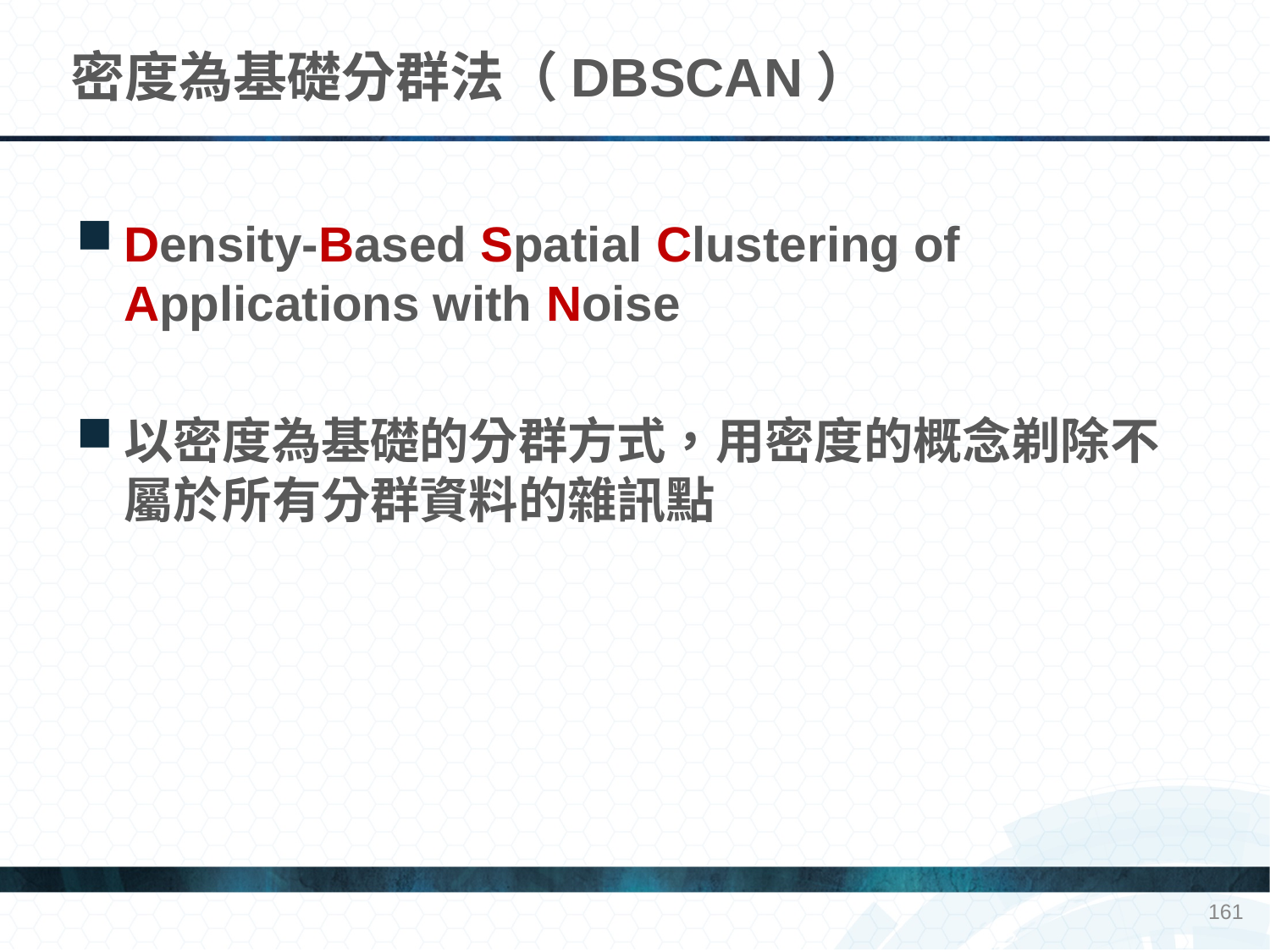

# 密度為基礎分群法（DBSCAN）
Density-Based Spatial Clustering of Applications with Noise

以密度為基礎的分群方式，用密度的概念剃除不屬於所有分群資料的雜訊點

161